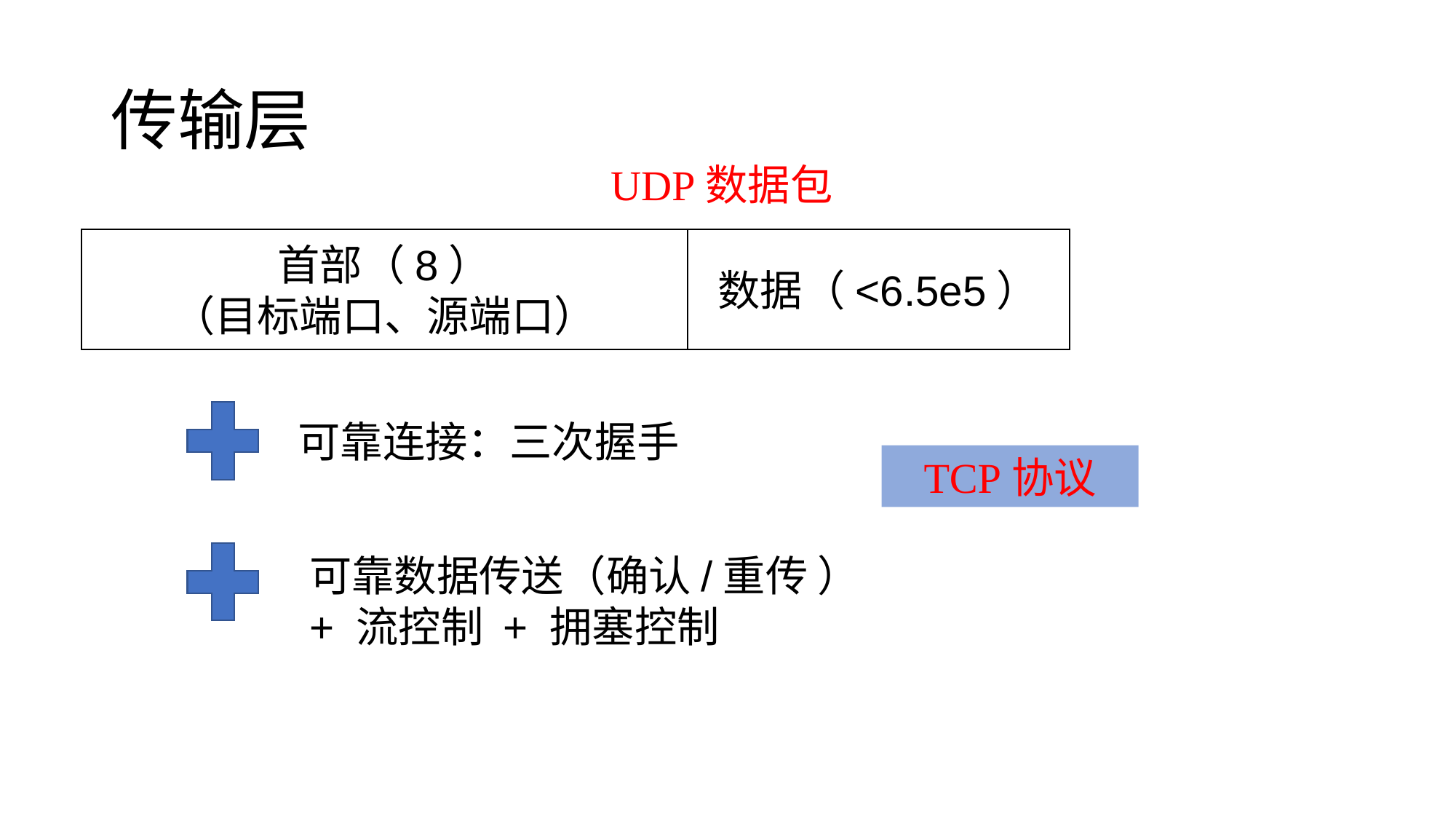

# 传输层
UDP数据包
首部（8）
（目标端口、源端口）
数据（<6.5e5）

可靠连接：三次握手
TCP协议

可靠数据传送（确认/重传 ）+ 流控制 + 拥塞控制